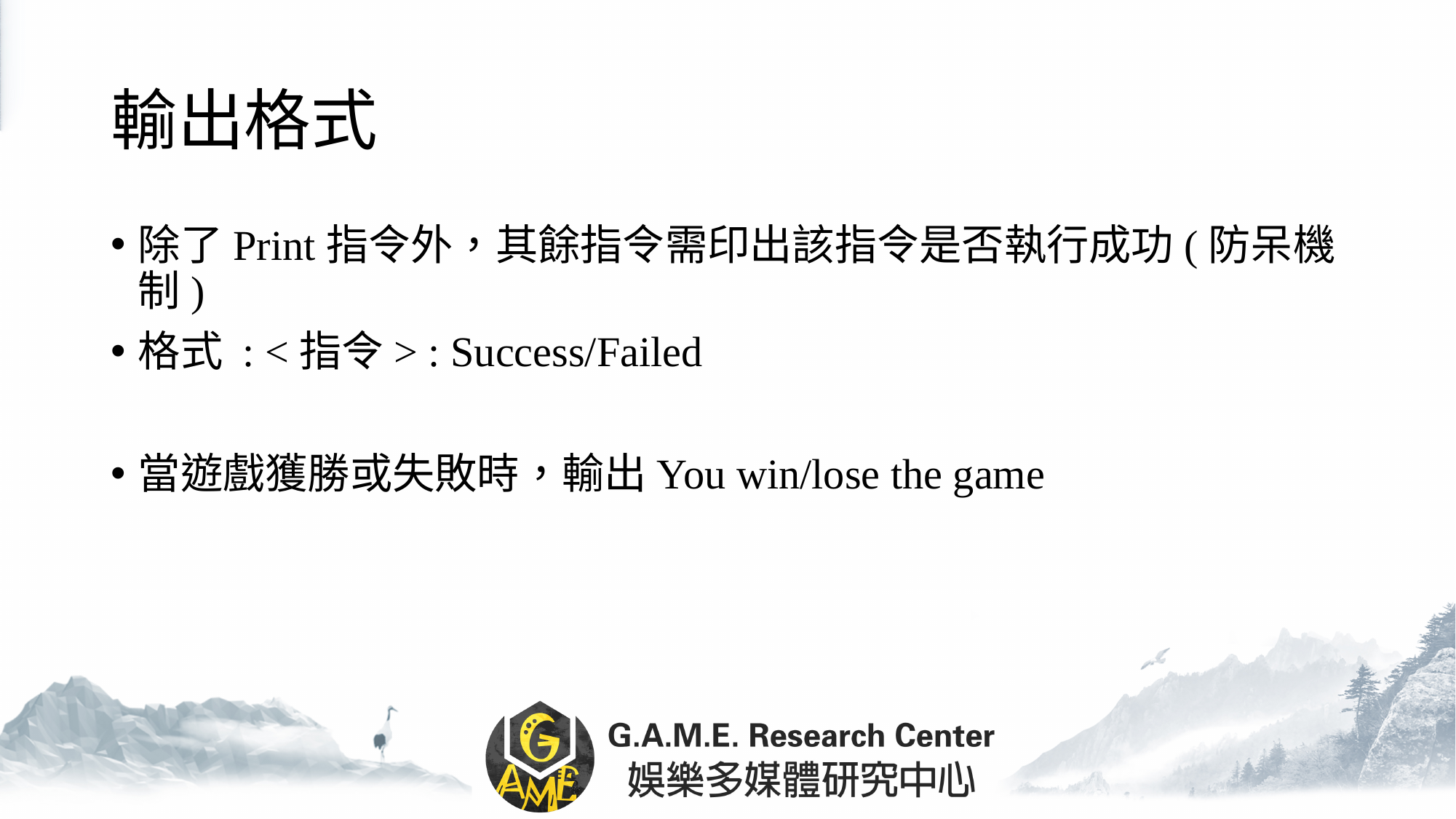

# 輸出格式
除了Print指令外，其餘指令需印出該指令是否執行成功(防呆機制)
格式 : <指令> : Success/Failed

當遊戲獲勝或失敗時，輸出You win/lose the game